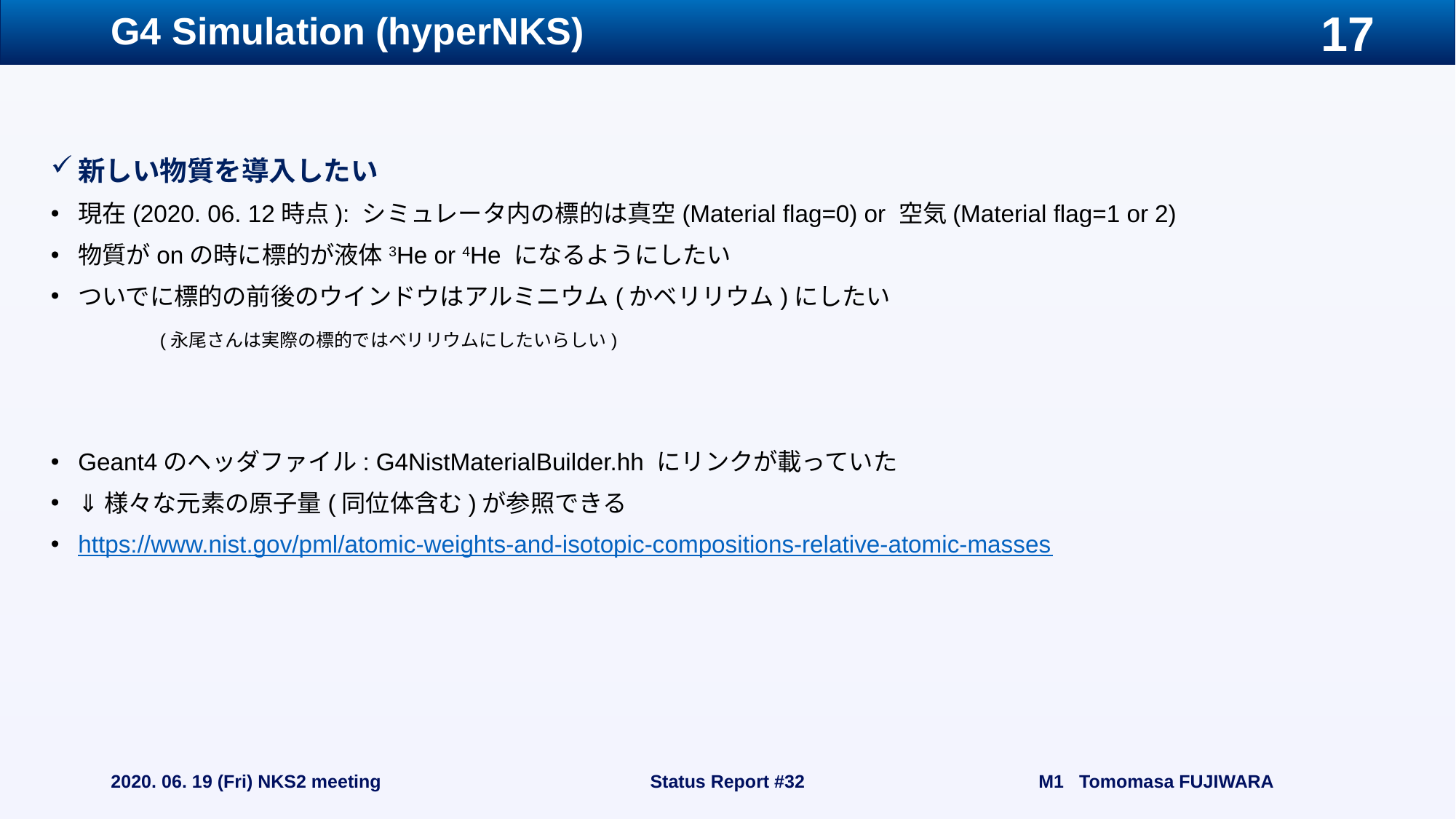

# G4 Simulation (hyperNKS)
新しい物質を導入したい
現在(2020. 06. 12時点): シミュレータ内の標的は真空(Material flag=0) or 空気(Material flag=1 or 2)
物質がonの時に標的が液体3He or 4He になるようにしたい
ついでに標的の前後のウインドウはアルミニウム(かベリリウム)にしたい
	(永尾さんは実際の標的ではベリリウムにしたいらしい)

Geant4のヘッダファイル: G4NistMaterialBuilder.hh にリンクが載っていた
⇓様々な元素の原子量(同位体含む)が参照できる
https://www.nist.gov/pml/atomic-weights-and-isotopic-compositions-relative-atomic-masses
2020. 06. 19 (Fri) NKS2 meeting
Status Report #32